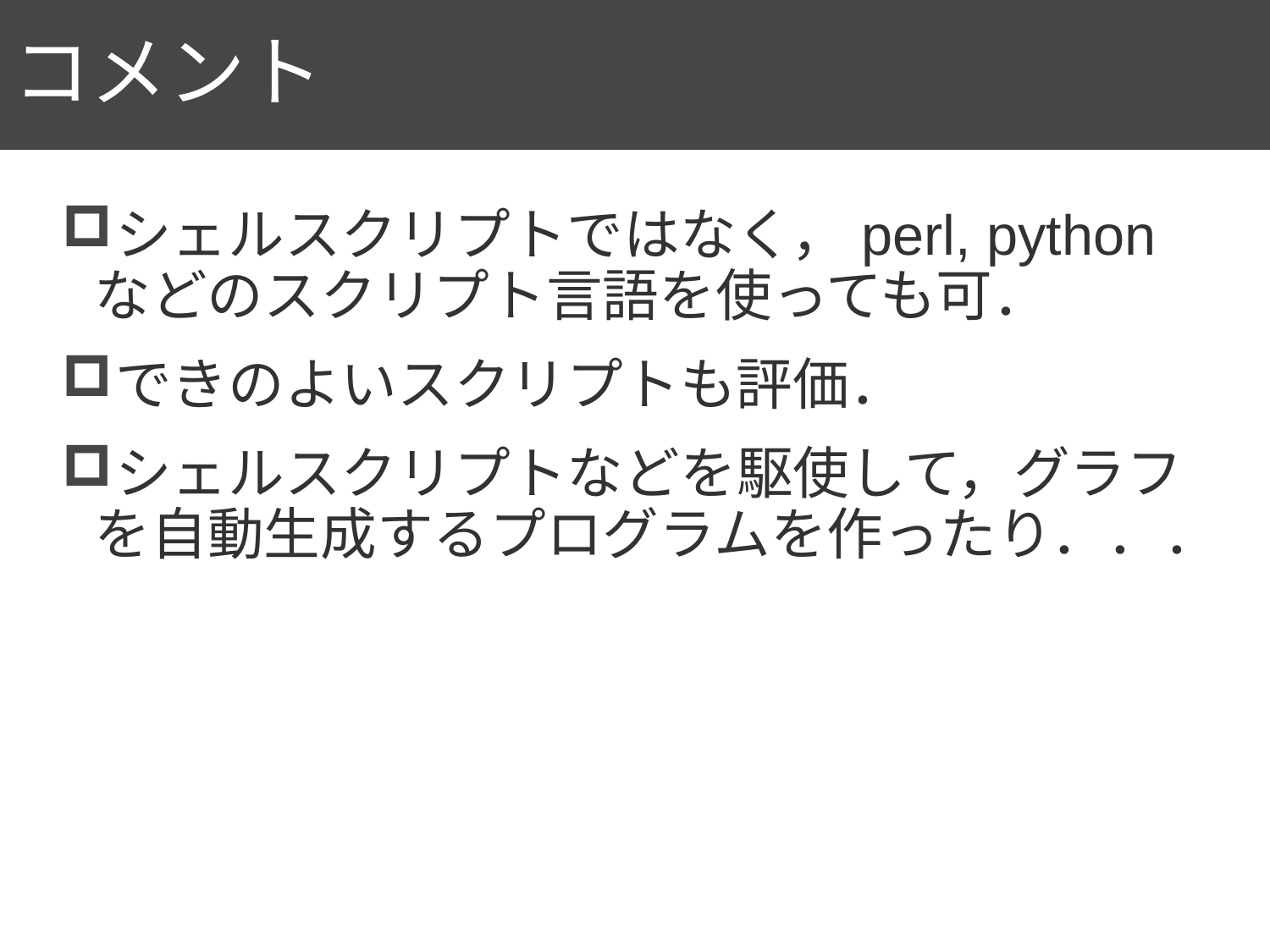

# コメント
74
シェルスクリプトではなく，perl, pythonなどのスクリプト言語を使っても可．
できのよいスクリプトも評価．
シェルスクリプトなどを駆使して，グラフを自動生成するプログラムを作ったり．．．